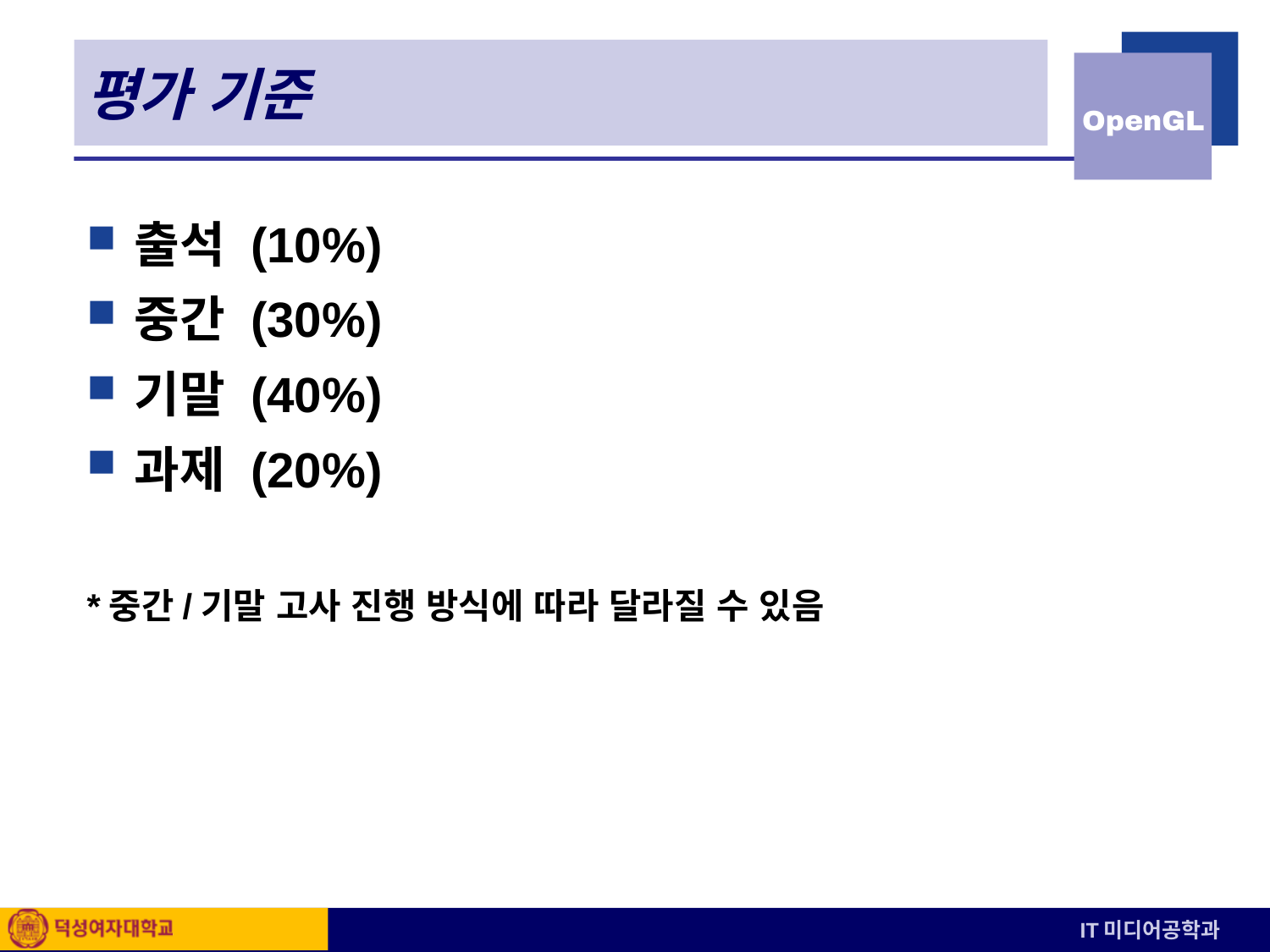

# 평가 기준
출석 (10%)
중간 (30%)
기말 (40%)
과제 (20%)

*중간/기말 고사 진행 방식에 따라 달라질 수 있음